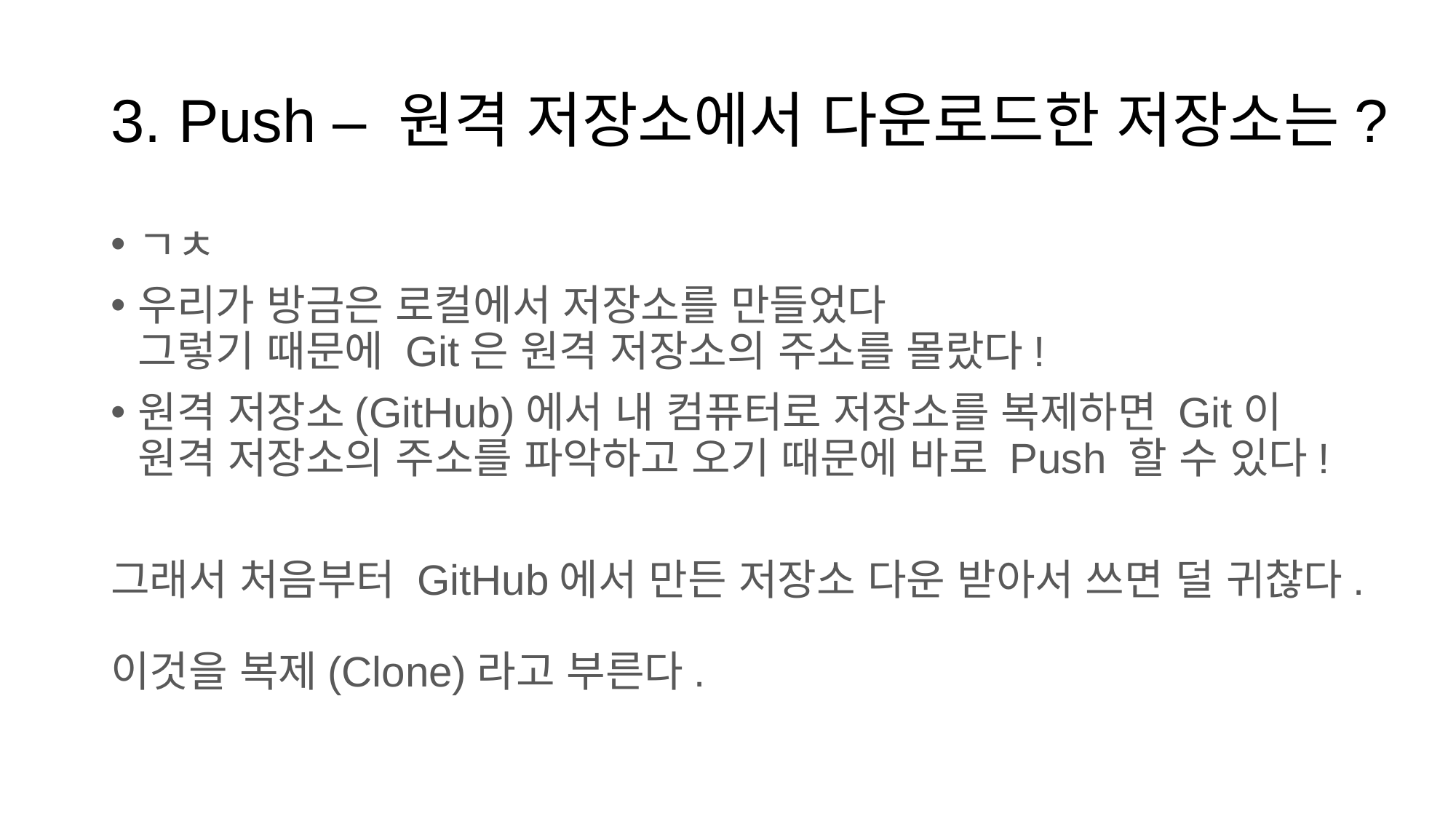

# 3. Push – 원격 저장소에서 다운로드한 저장소는?
ㄱㅊ
우리가 방금은 로컬에서 저장소를 만들었다
그렇기 때문에 Git은 원격 저장소의 주소를 몰랐다!
원격 저장소(GitHub)에서 내 컴퓨터로 저장소를 복제하면 Git이 원격 저장소의 주소를 파악하고 오기 때문에 바로 Push 할 수 있다!

그래서 처음부터 GitHub에서 만든 저장소 다운 받아서 쓰면 덜 귀찮다.
이것을 복제(Clone)라고 부른다.